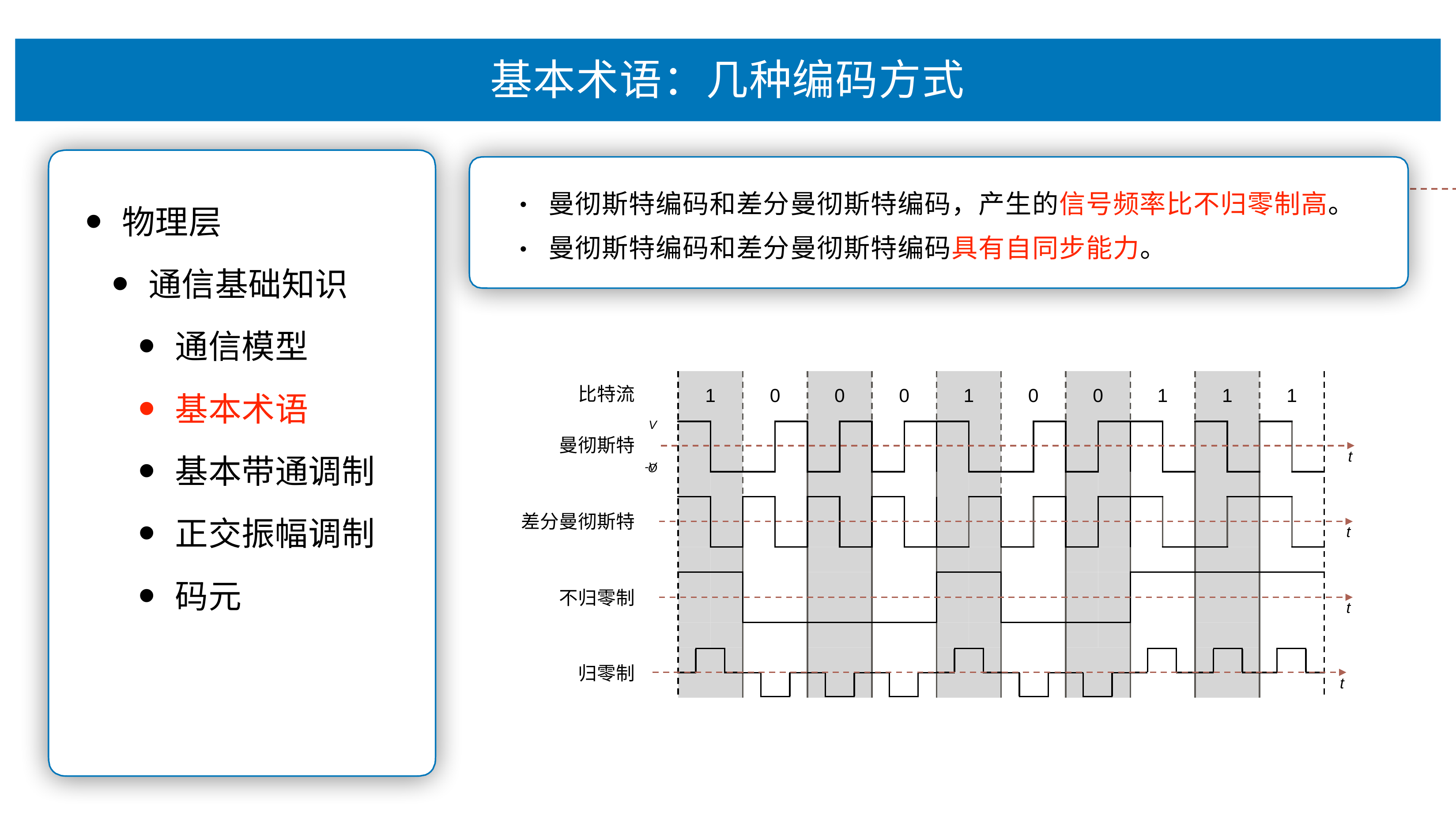

# 基本术语：⼏种编码⽅式

曼彻斯特编码和差分曼彻斯特编码，产⽣的信号频率⽐不归零制⾼。 曼彻斯特编码和差分曼彻斯特编码具有⾃同步能⼒。

•
物理层
通信基础知识
通信模型
基本术语
基本带通调制
正交振幅调制
码元
•

⽐特流
1
0
0
0
1
0
0
1
1
1
V  O

曼彻斯特

t

-V

差分曼彻斯特

t

不归零制

t

归零制

t